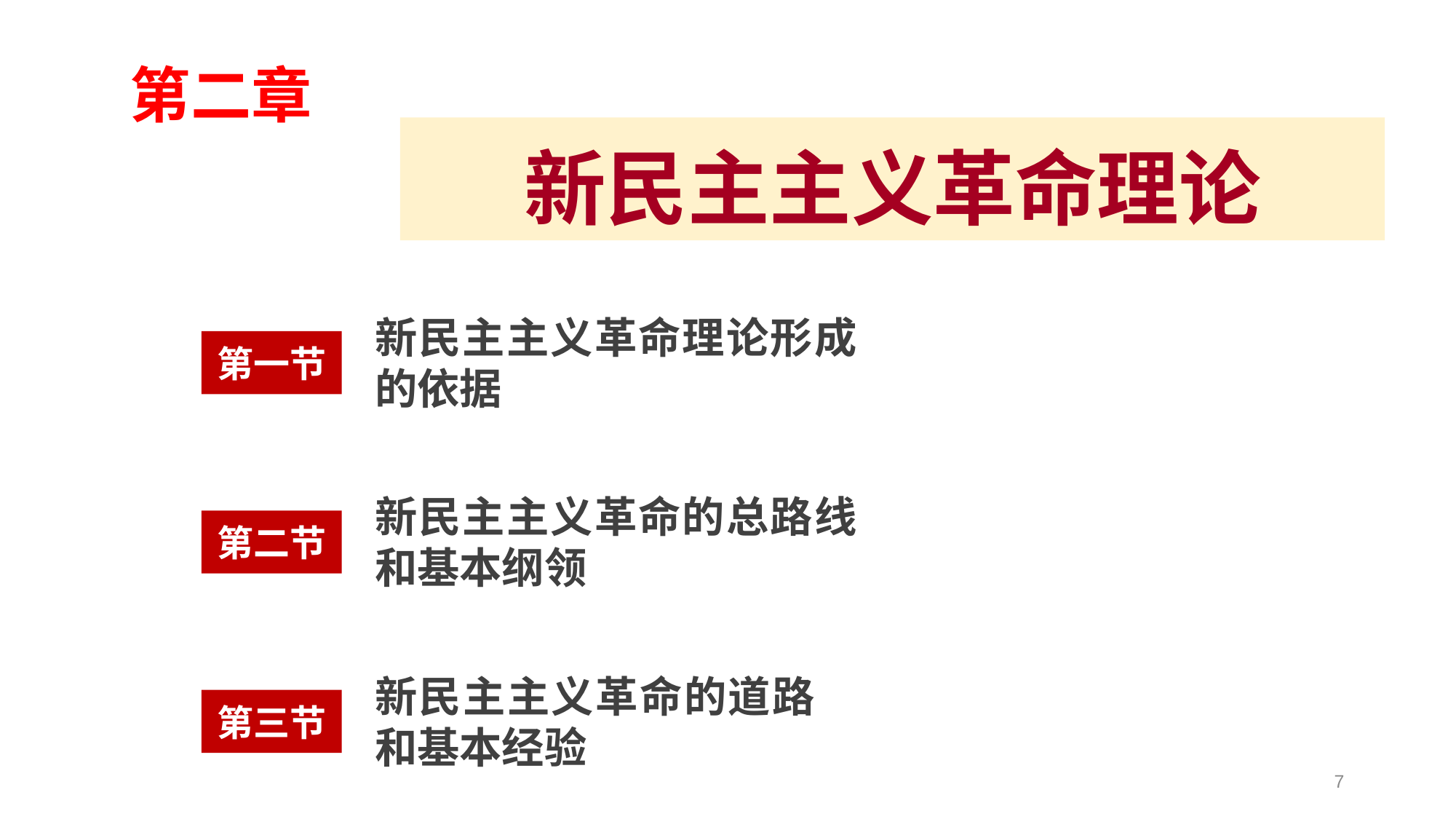

第二章
新民主主义革命理论
新民主主义革命理论形成的依据
第一节
新民主主义革命的总路线和基本纲领
第二节
新民主主义革命的道路和基本经验
第三节

7